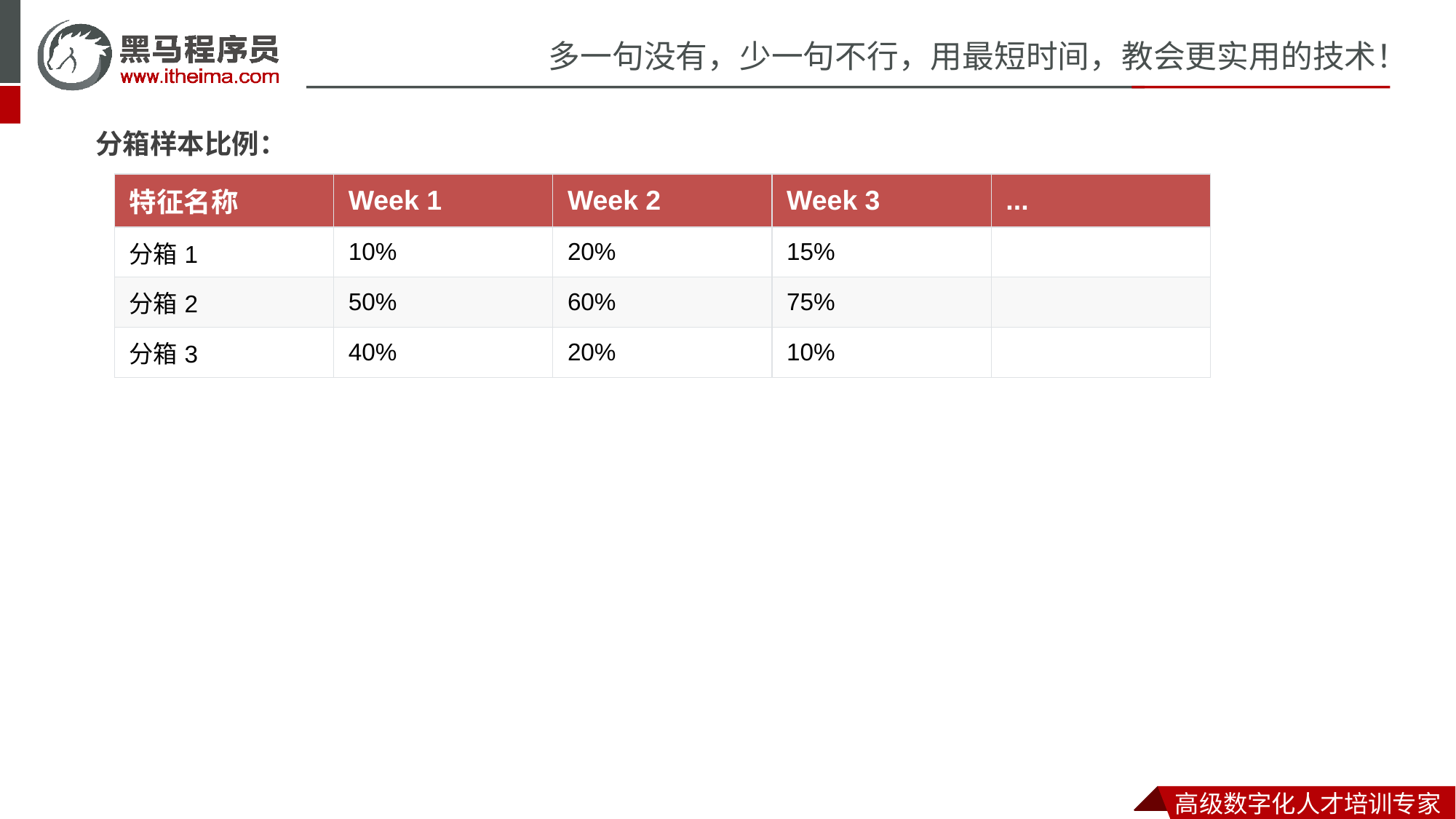

分箱样本比例：
| 特征名称 | Week 1 | Week 2 | Week 3 | ... |
| --- | --- | --- | --- | --- |
| 分箱1 | 10% | 20% | 15% |  |
| 分箱2 | 50% | 60% | 75% |  |
| 分箱3 | 40% | 20% | 10% |  |